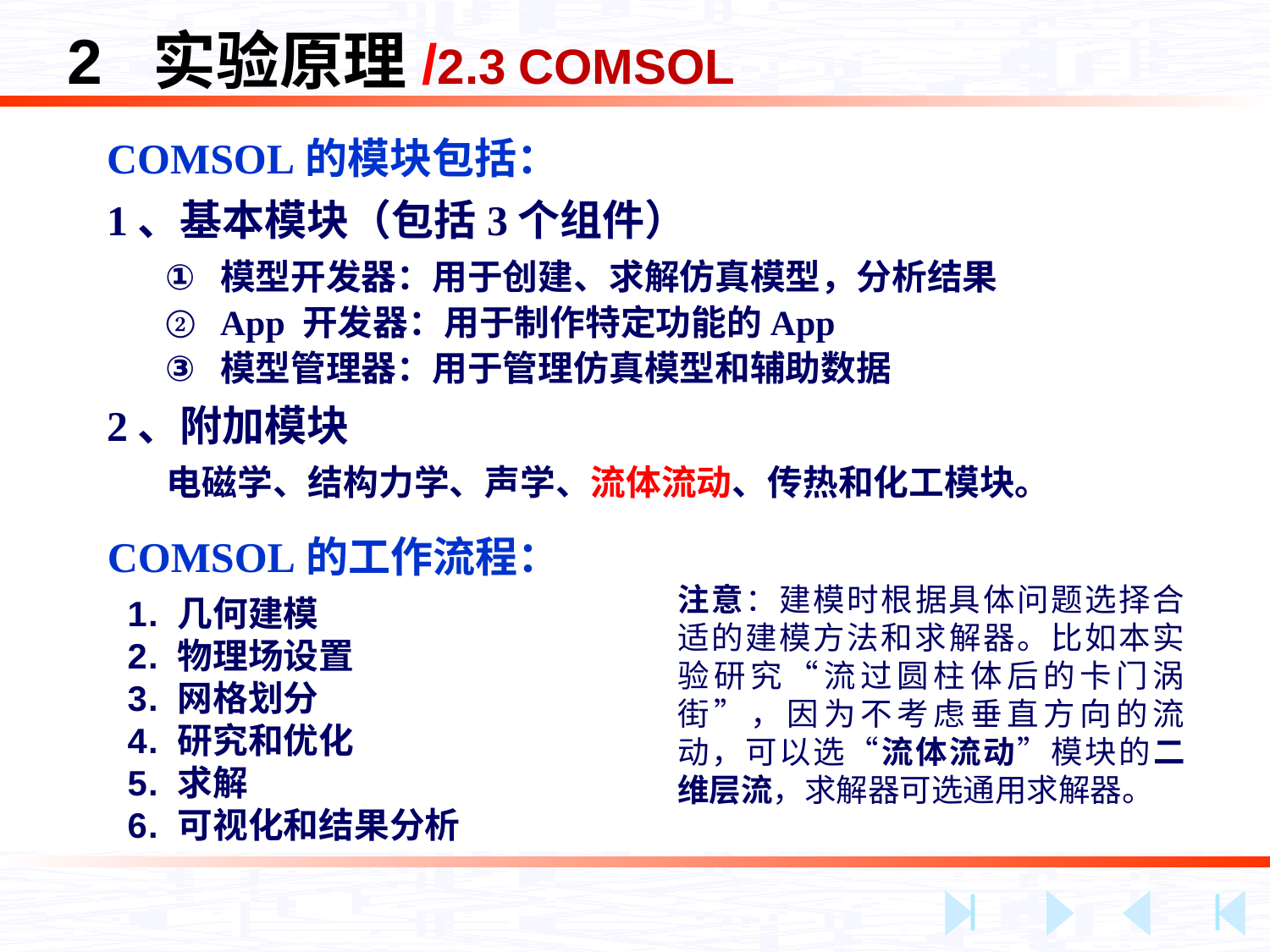

2  实验原理/2.3 COMSOL
COMSOL的模块包括：
1、基本模块（包括3个组件）
模型开发器：用于创建、求解仿真模型，分析结果
App 开发器：用于制作特定功能的App
模型管理器：用于管理仿真模型和辅助数据
2、附加模块
电磁学、结构力学、声学、流体流动、传热和化工模块。
COMSOL的工作流程：
几何建模
物理场设置
网格划分
研究和优化
求解
可视化和结果分析

注意：建模时根据具体问题选择合适的建模方法和求解器。比如本实验研究“流过圆柱体后的卡门涡街”，因为不考虑垂直方向的流动，可以选“流体流动”模块的二维层流，求解器可选通用求解器。